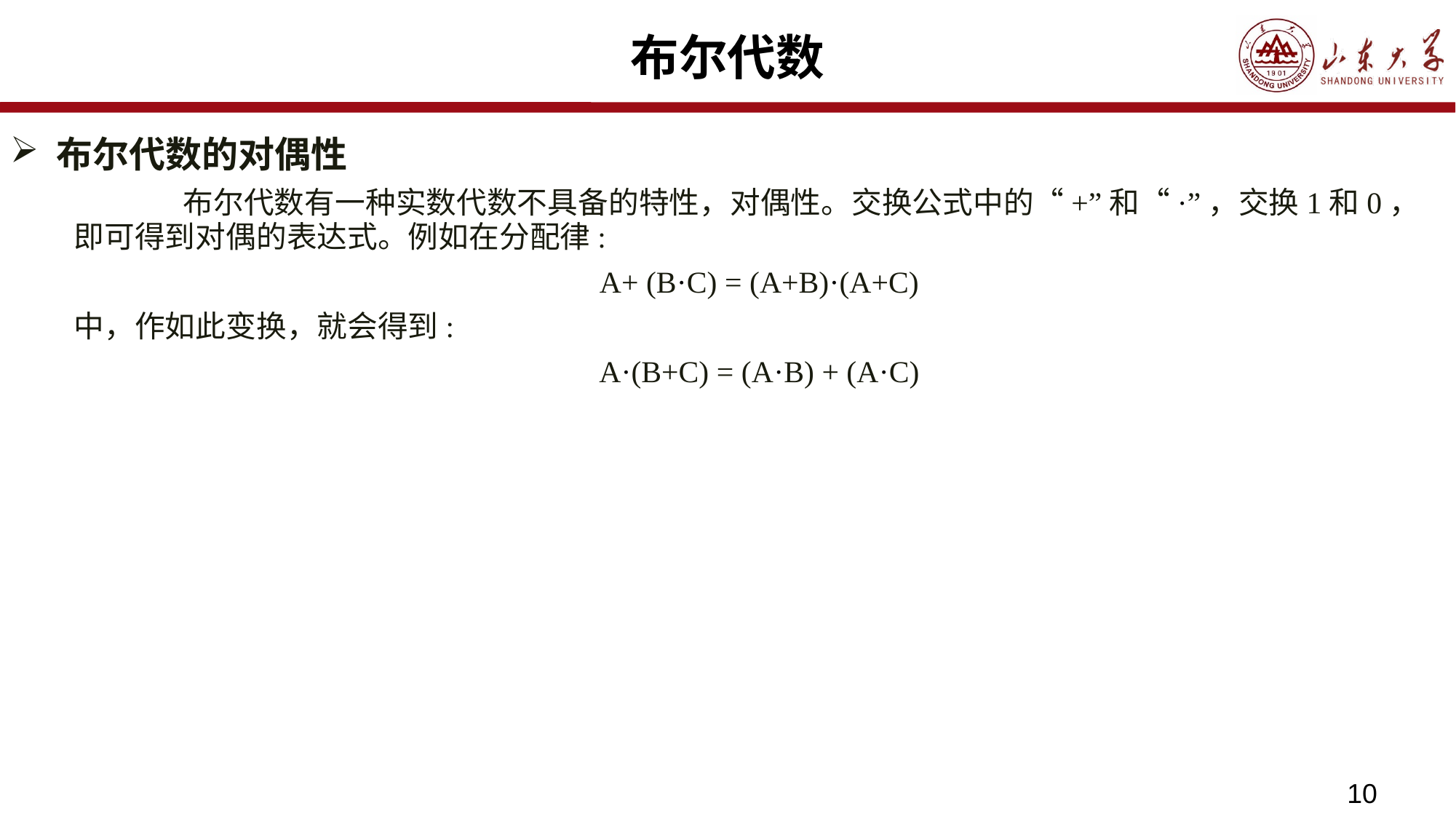

# 布尔代数
布尔代数的对偶性
	布尔代数有一种实数代数不具备的特性，对偶性。交换公式中的“+”和“·”，交换1和0，即可得到对偶的表达式。例如在分配律:
A+ (B·C) = (A+B)·(A+C)
中，作如此变换，就会得到:
A·(B+C) = (A·B) + (A·C)

10